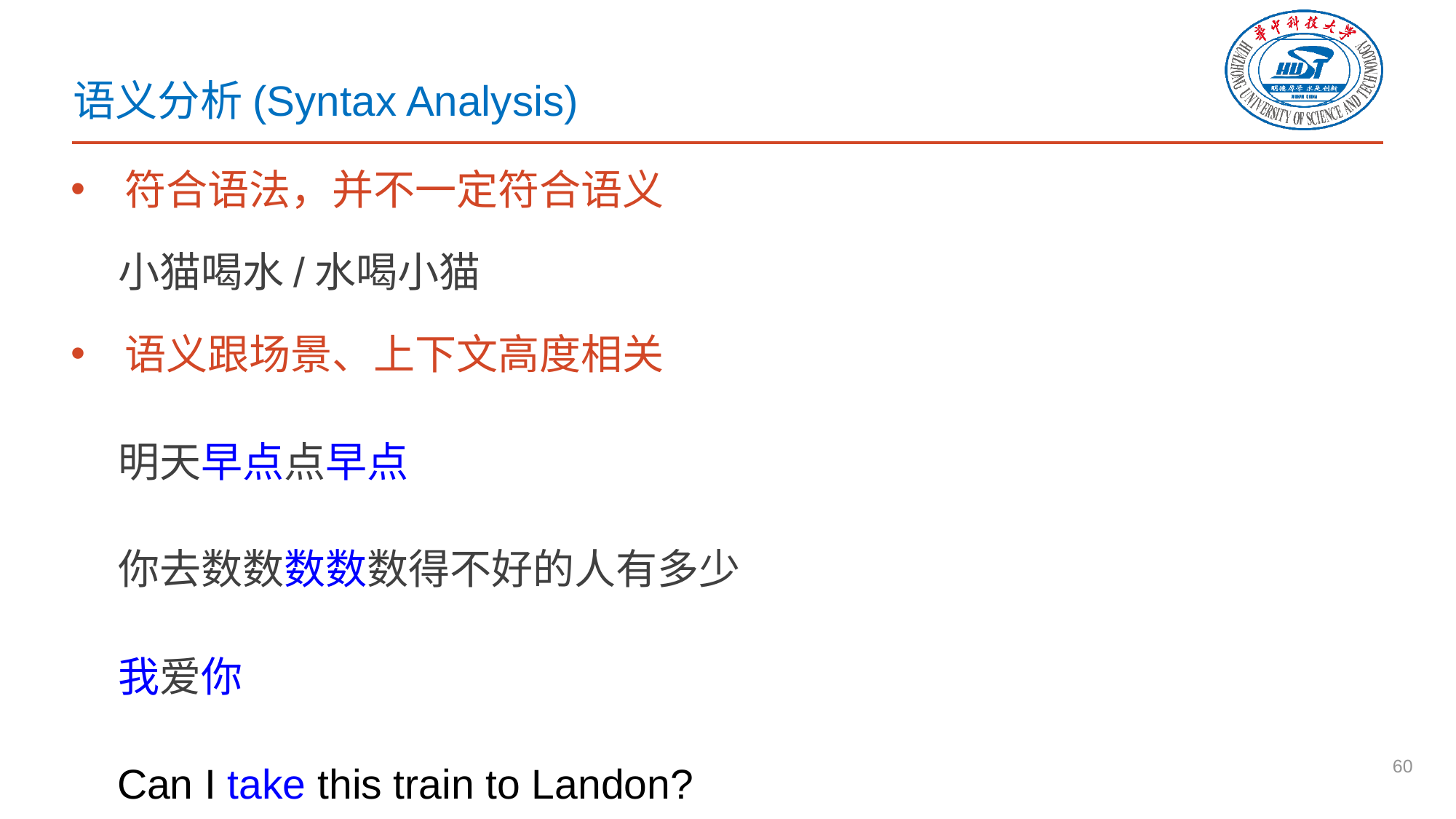

# 语义分析(Syntax Analysis)
符合语法，并不一定符合语义
    小猫喝水/水喝小猫
语义跟场景、上下文高度相关
    明天早点点早点
    你去数数数数数得不好的人有多少
    我爱你
    Can I take this train to Landon?

60